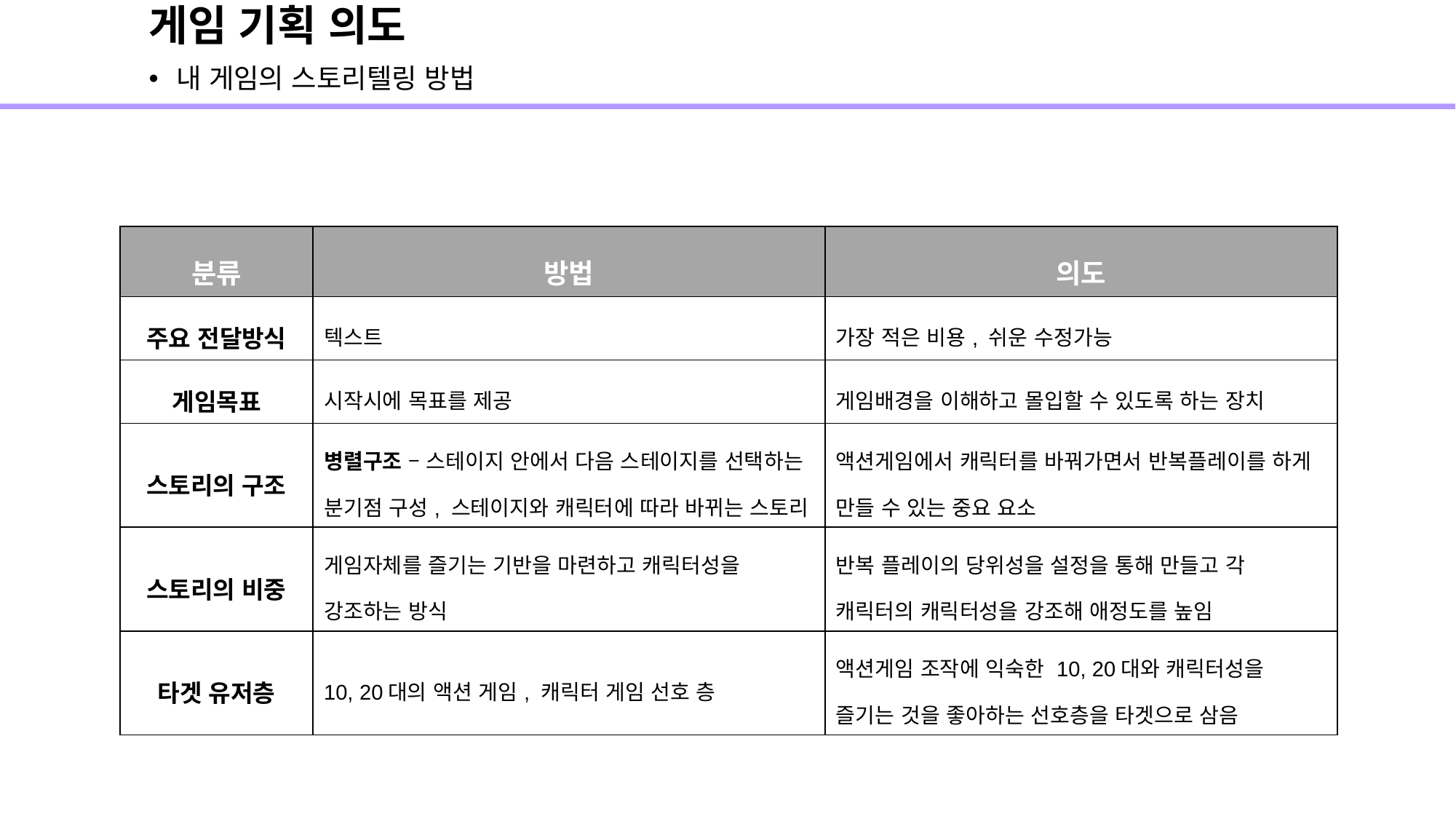

# 게임 기획 의도
내 게임의 스토리텔링 방법
| 분류 | 방법 | 의도 |
| --- | --- | --- |
| 주요 전달방식 | 텍스트 | 가장 적은 비용, 쉬운 수정가능 |
| 게임목표 | 시작시에 목표를 제공 | 게임배경을 이해하고 몰입할 수 있도록 하는 장치 |
| 스토리의 구조 | 병렬구조 – 스테이지 안에서 다음 스테이지를 선택하는 분기점 구성, 스테이지와 캐릭터에 따라 바뀌는 스토리 | 액션게임에서 캐릭터를 바꿔가면서 반복플레이를 하게 만들 수 있는 중요 요소 |
| 스토리의 비중 | 게임자체를 즐기는 기반을 마련하고 캐릭터성을 강조하는 방식 | 반복 플레이의 당위성을 설정을 통해 만들고 각 캐릭터의 캐릭터성을 강조해 애정도를 높임 |
| 타겟 유저층 | 10, 20대의 액션 게임, 캐릭터 게임 선호 층 | 액션게임 조작에 익숙한 10, 20대와 캐릭터성을 즐기는 것을 좋아하는 선호층을 타겟으로 삼음 |